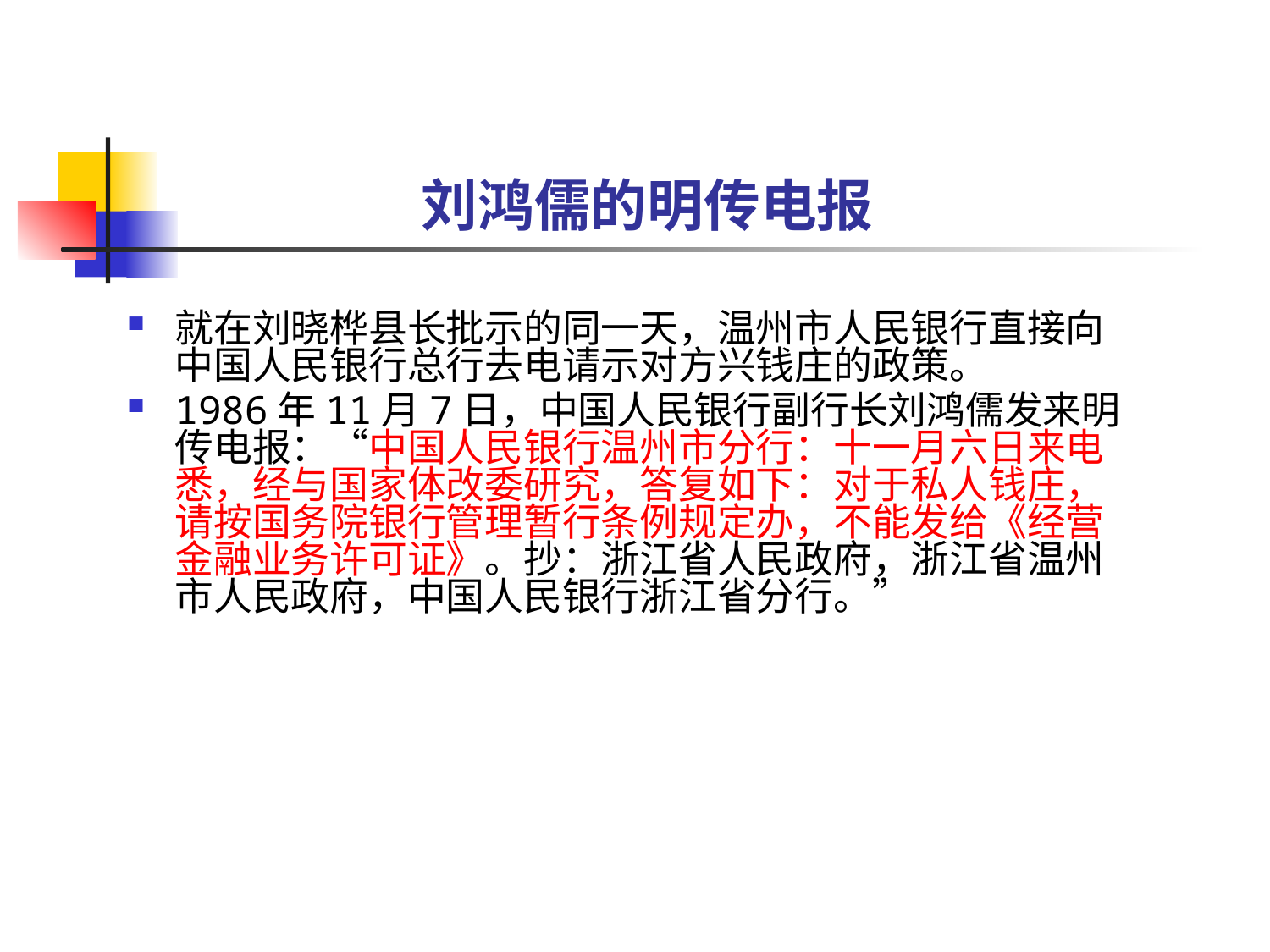

# 刘鸿儒的明传电报
就在刘晓桦县长批示的同一天，温州市人民银行直接向中国人民银行总行去电请示对方兴钱庄的政策。
1986年11月7日，中国人民银行副行长刘鸿儒发来明传电报：“中国人民银行温州市分行：十一月六日来电悉，经与国家体改委研究，答复如下：对于私人钱庄，请按国务院银行管理暂行条例规定办，不能发给《经营金融业务许可证》。抄：浙江省人民政府，浙江省温州市人民政府，中国人民银行浙江省分行。”